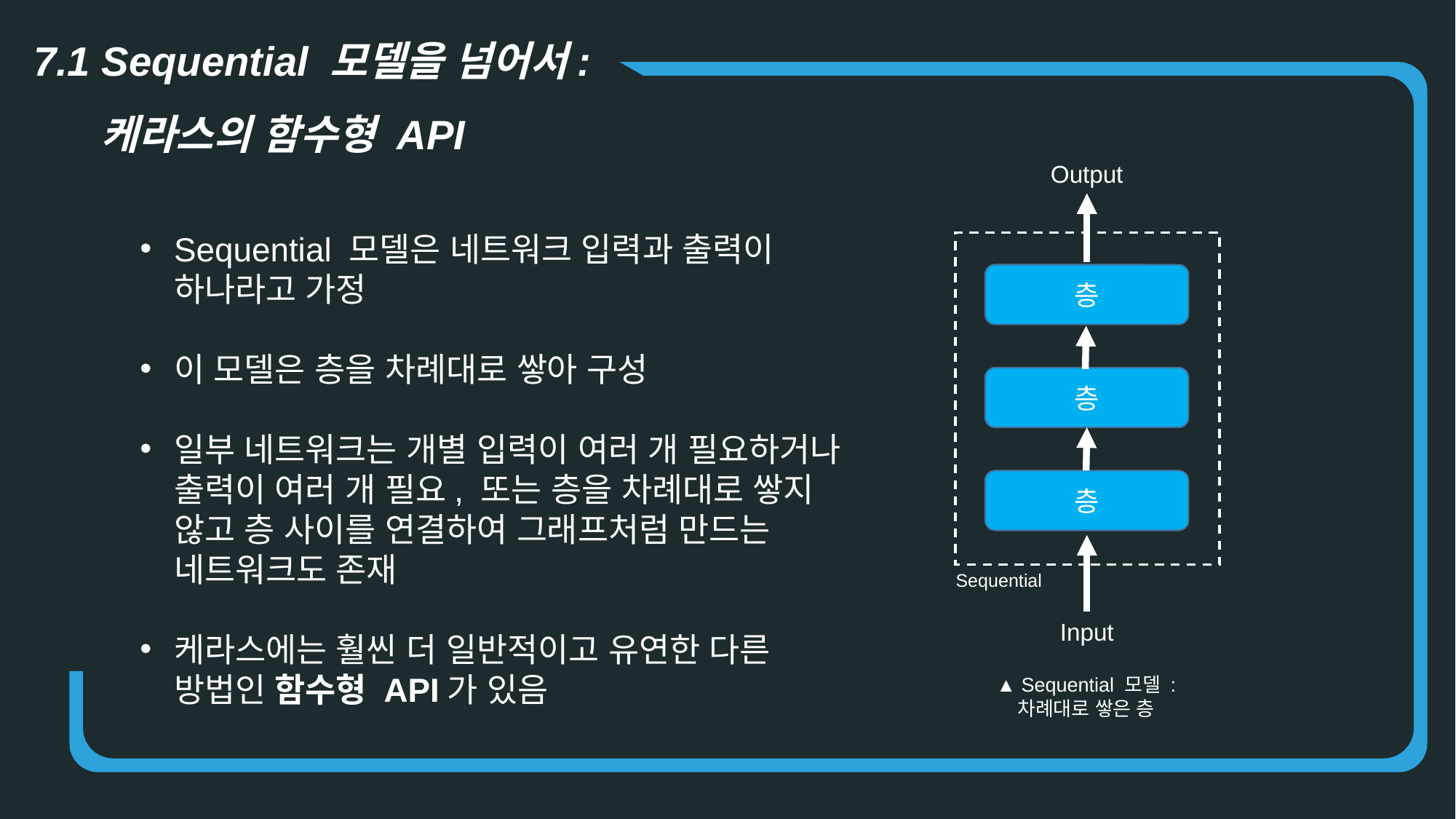

7.1 Sequential 모델을 넘어서:
     케라스의 함수형 API

Output

층
층
층
Sequential
Input
▲ Sequential 모델 :
차례대로 쌓은 층
Sequential 모델은 네트워크 입력과 출력이 하나라고 가정

이 모델은 층을 차례대로 쌓아 구성

일부 네트워크는 개별 입력이 여러 개 필요하거나 출력이 여러 개 필요, 또는 층을 차례대로 쌓지 않고 층 사이를 연결하여 그래프처럼 만드는 네트워크도 존재

케라스에는 훨씬 더 일반적이고 유연한 다른 방법인 함수형 API가 있음